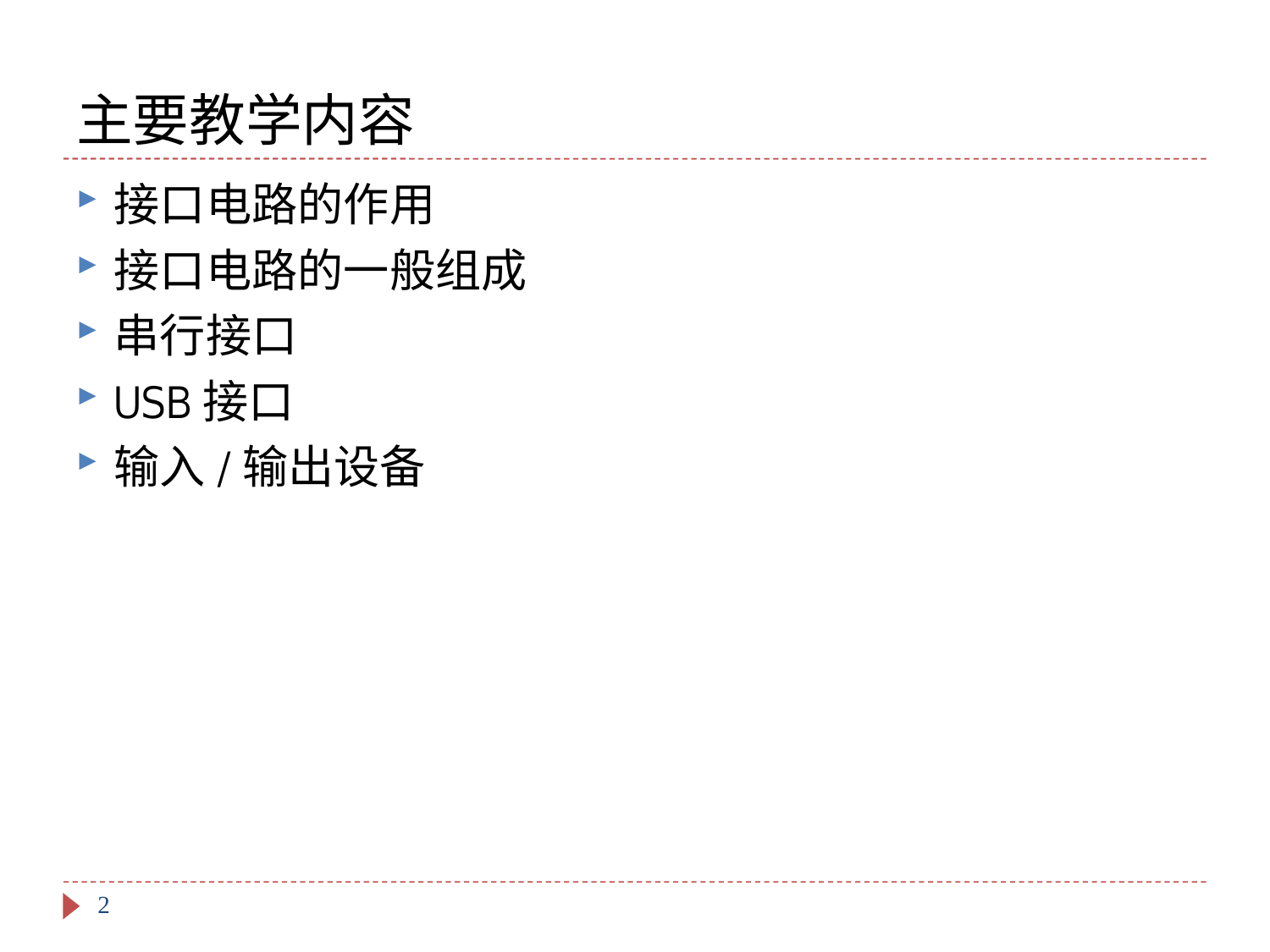

# 主要教学内容
接口电路的作用
接口电路的一般组成
串行接口
USB接口
输入/输出设备

2